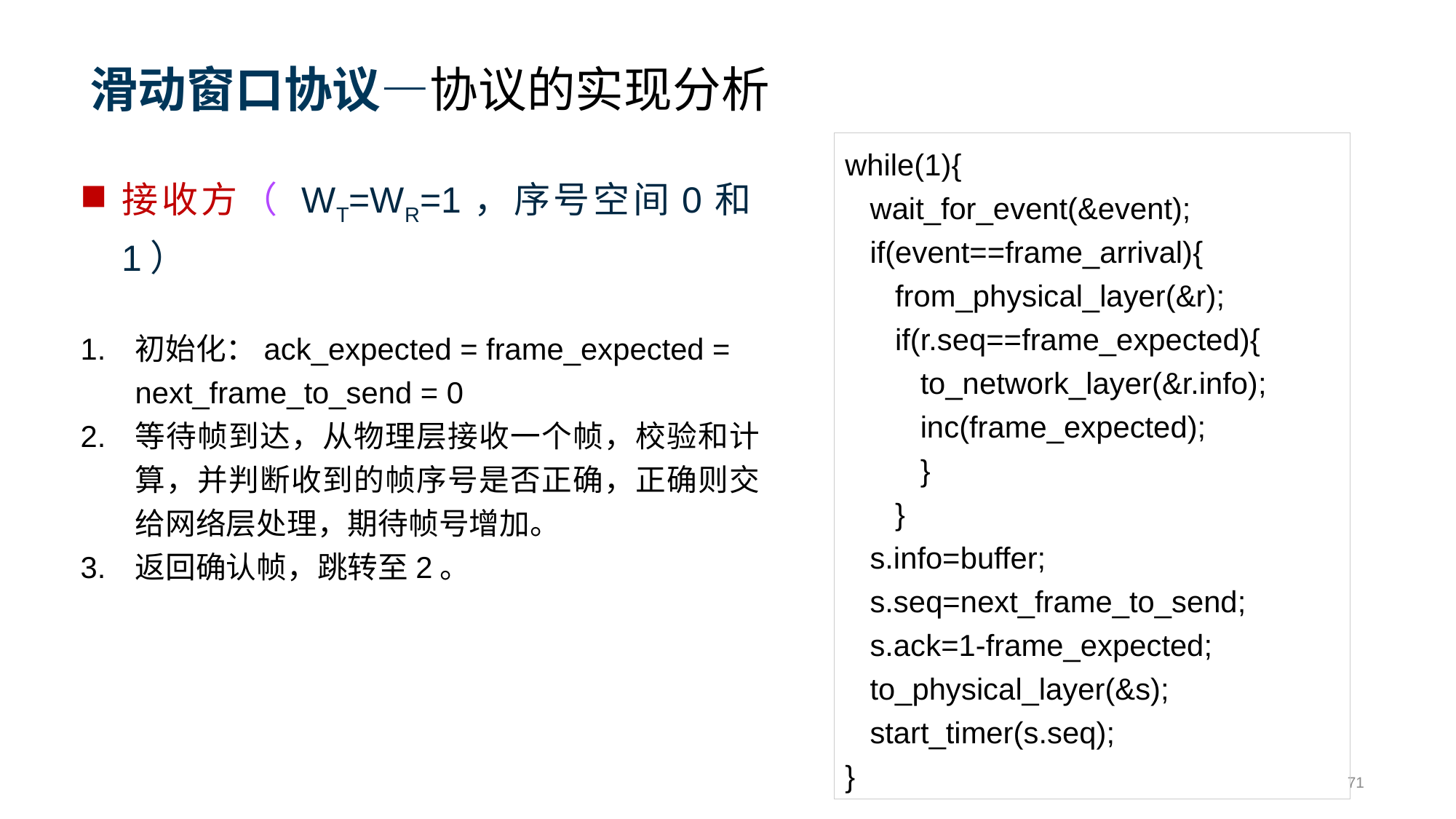

# 滑动窗口协议—协议的实现分析
while(1){
   wait_for_event(&event);
   if(event==frame_arrival){
      from_physical_layer(&r);
      if(r.seq==frame_expected){
         to_network_layer(&r.info);
         inc(frame_expected);
         }
      }
   s.info=buffer;
   s.seq=next_frame_to_send;
   s.ack=1-frame_expected;
   to_physical_layer(&s);
   start_timer(s.seq);
}
接收方（ WT=WR=1，序号空间0和1）

初始化：ack_expected = frame_expected = next_frame_to_send = 0
等待帧到达，从物理层接收一个帧，校验和计算，并判断收到的帧序号是否正确，正确则交给网络层处理，期待帧号增加。
返回确认帧，跳转至2。

71